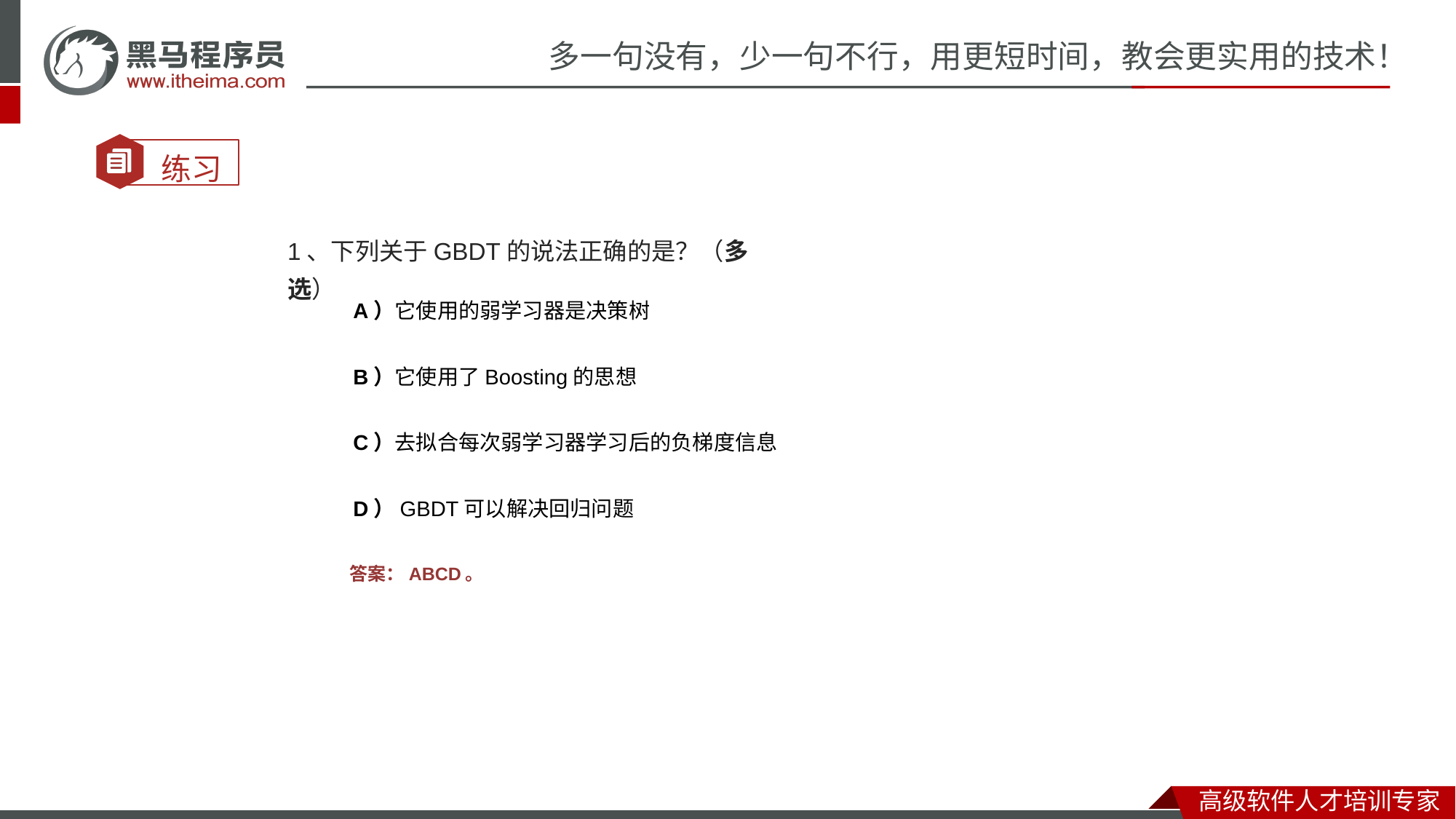

1、下列关于GBDT的说法正确的是？（多选）
A）它使用的弱学习器是决策树

B）它使用了Boosting的思想

C）去拟合每次弱学习器学习后的负梯度信息

D）GBDT可以解决回归问题
答案：ABCD。